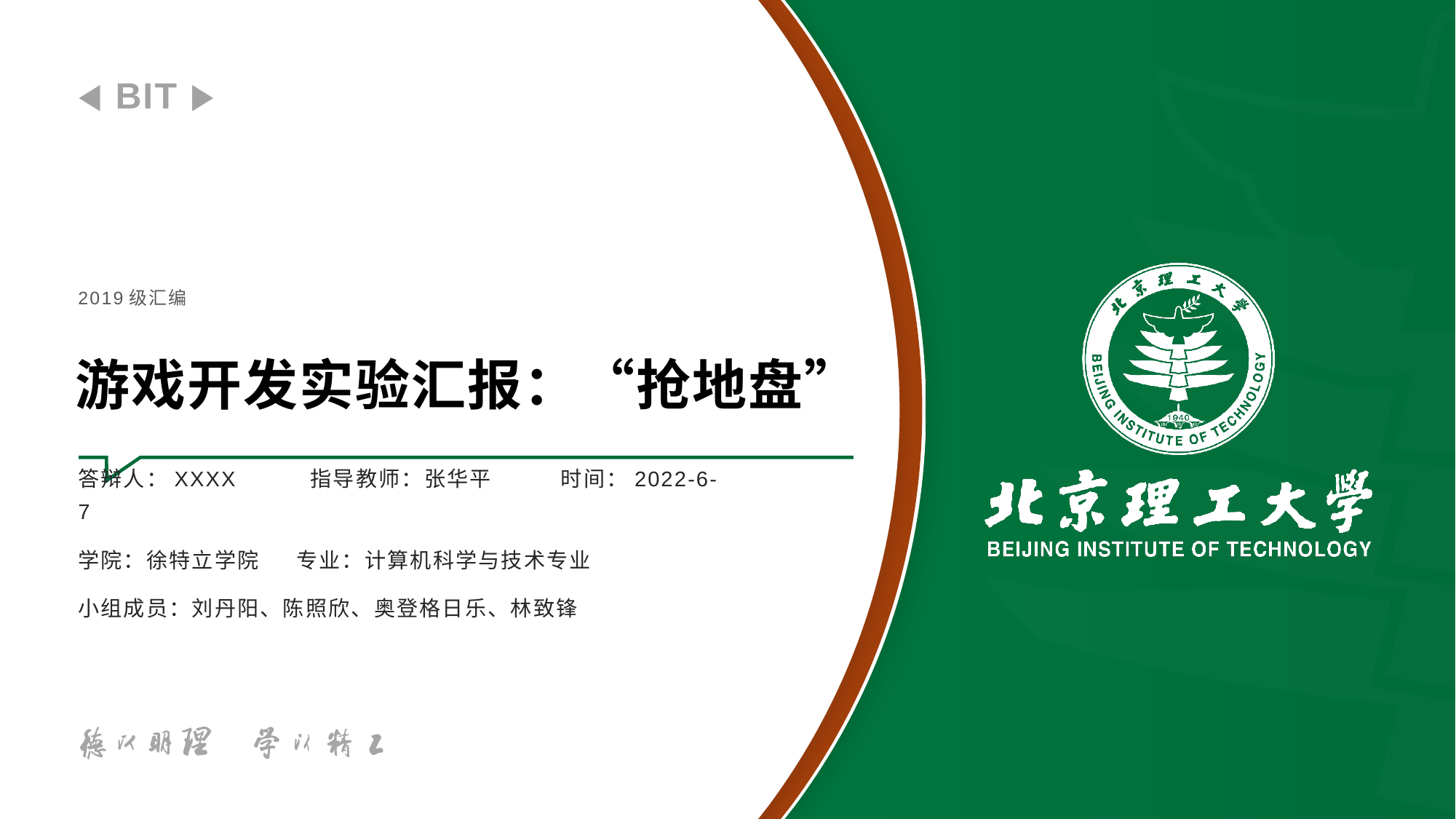

2019级汇编
# 游戏开发实验汇报：“抢地盘”
答辩人：XXXX　　　指导教师：张华平　　　时间：2022-6-7
学院：徐特立学院	专业：计算机科学与技术专业
小组成员：刘丹阳、陈照欣、奥登格日乐、林致锋